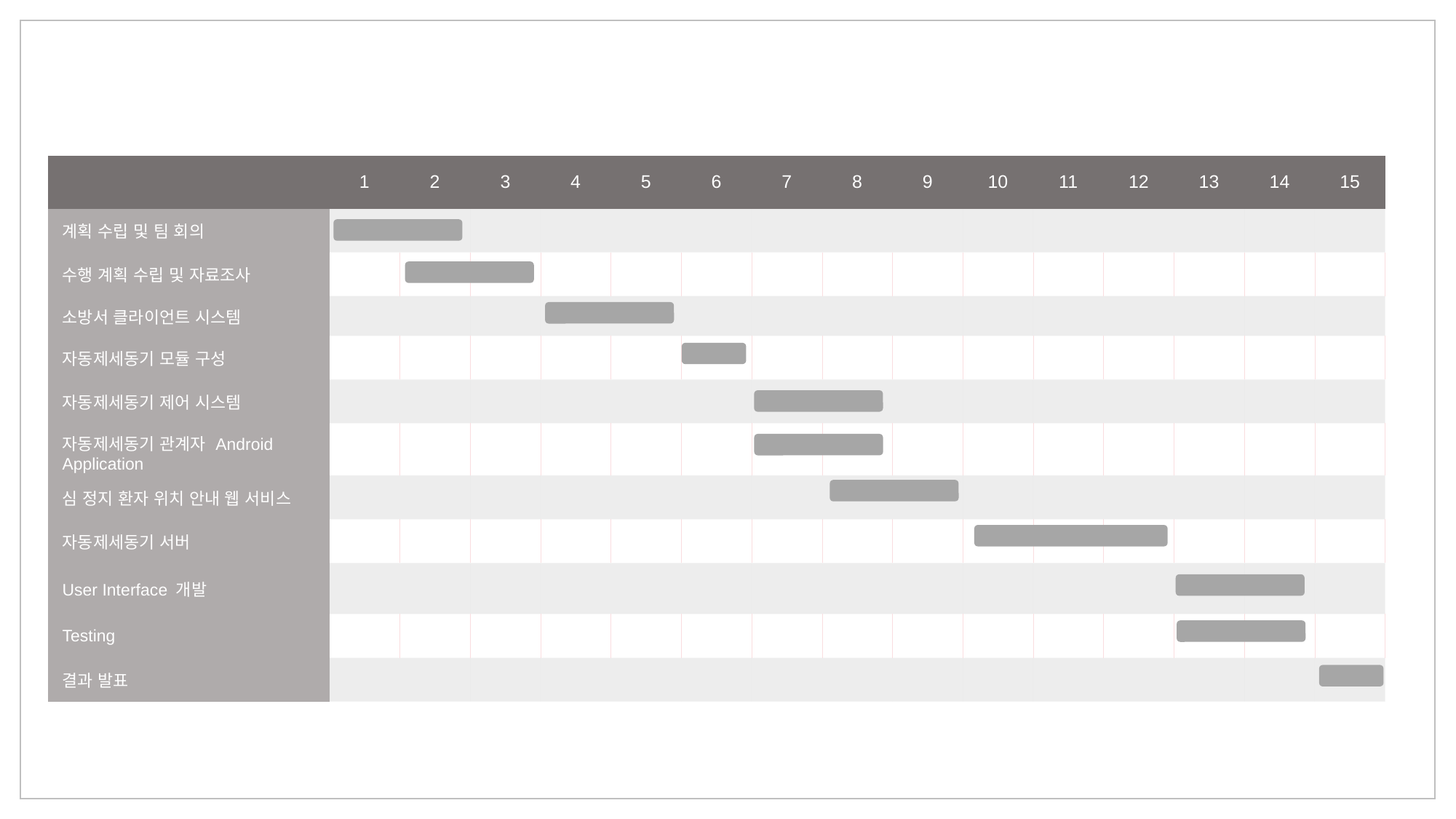

|  | 1 | 2 | 3 | 4 | 5 | 6 | 7 | 8 | 9 | 10 | 11 | 12 | 13 | 14 | 15 |
| --- | --- | --- | --- | --- | --- | --- | --- | --- | --- | --- | --- | --- | --- | --- | --- |
| 계획 수립 및 팀 회의 |  |  |  |  |  |  |  |  |  |  |  |  |  |  |  |
| 수행 계획 수립 및 자료조사 |  |  |  |  |  |  |  |  |  |  |  |  |  |  |  |
| 소방서 클라이언트 시스템 |  |  |  |  |  |  |  |  |  |  |  |  |  |  |  |
| 자동제세동기 모듈 구성 |  |  |  |  |  |  |  |  |  |  |  |  |  |  |  |
| 자동제세동기 제어 시스템 |  |  |  |  |  |  |  |  |  |  |  |  |  |  |  |
| 자동제세동기 관계자 Android Application |  |  |  |  |  |  |  |  |  |  |  |  |  |  |  |
| 심 정지 환자 위치 안내 웹 서비스 |  |  |  |  |  |  |  |  |  |  |  |  |  |  |  |
| 자동제세동기 서버 |  |  |  |  |  |  |  |  |  |  |  |  |  |  |  |
| User Interface 개발 |  |  |  |  |  |  |  |  |  |  |  |  |  |  |  |
| Testing |  |  |  |  |  |  |  |  |  |  |  |  |  |  |  |
| 결과 발표 |  |  |  |  |  |  |  |  |  |  |  |  |  |  |  |